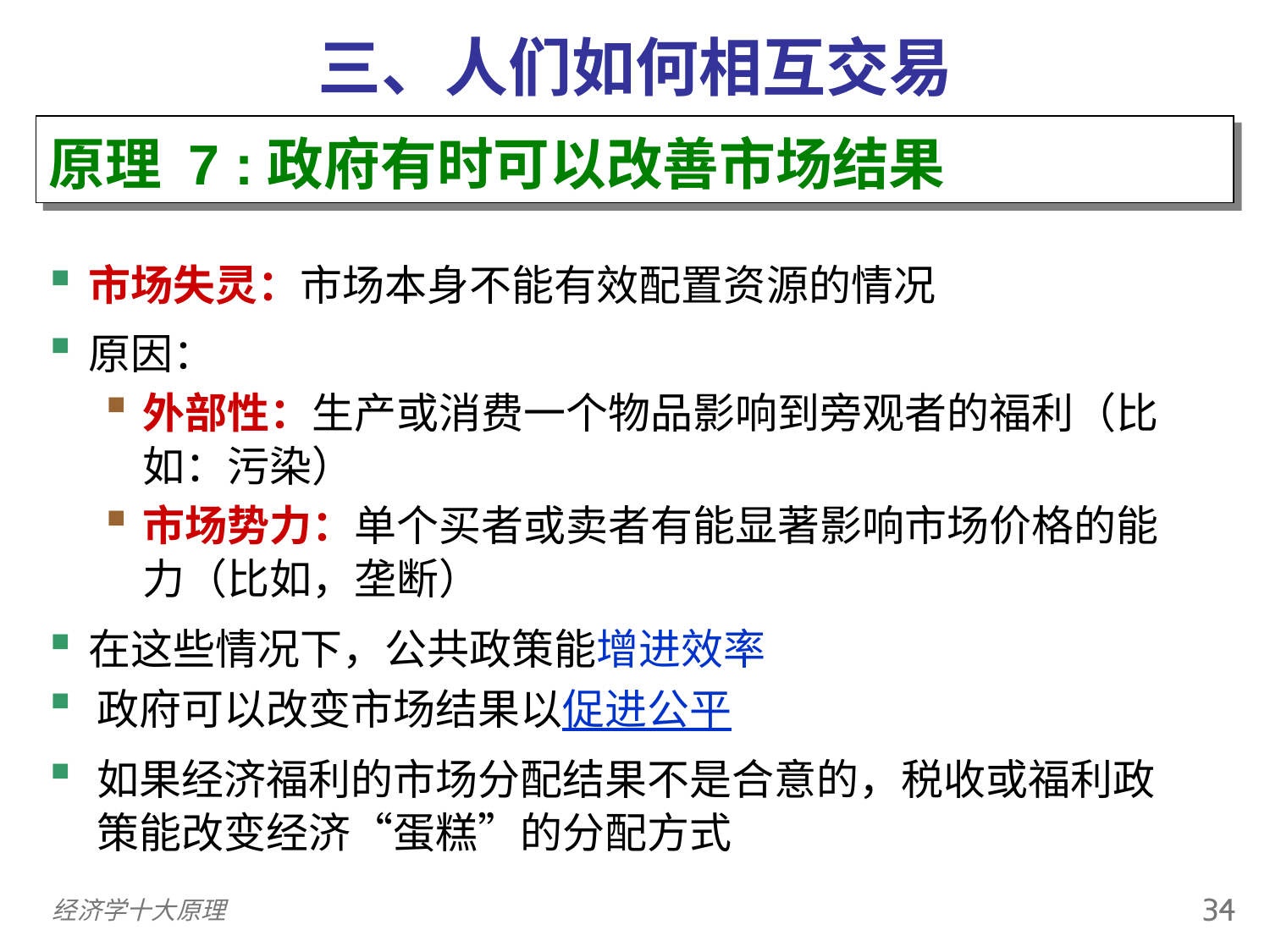

三、人们如何相互交易
原理 7 :政府有时可以改善市场结果
市场失灵：市场本身不能有效配置资源的情况
原因：
外部性：生产或消费一个物品影响到旁观者的福利（比如：污染）
市场势力：单个买者或卖者有能显著影响市场价格的能力（比如，垄断）
在这些情况下，公共政策能增进效率
政府可以改变市场结果以促进公平
如果经济福利的市场分配结果不是合意的，税收或福利政策能改变经济“蛋糕”的分配方式

34
经济学十大原理